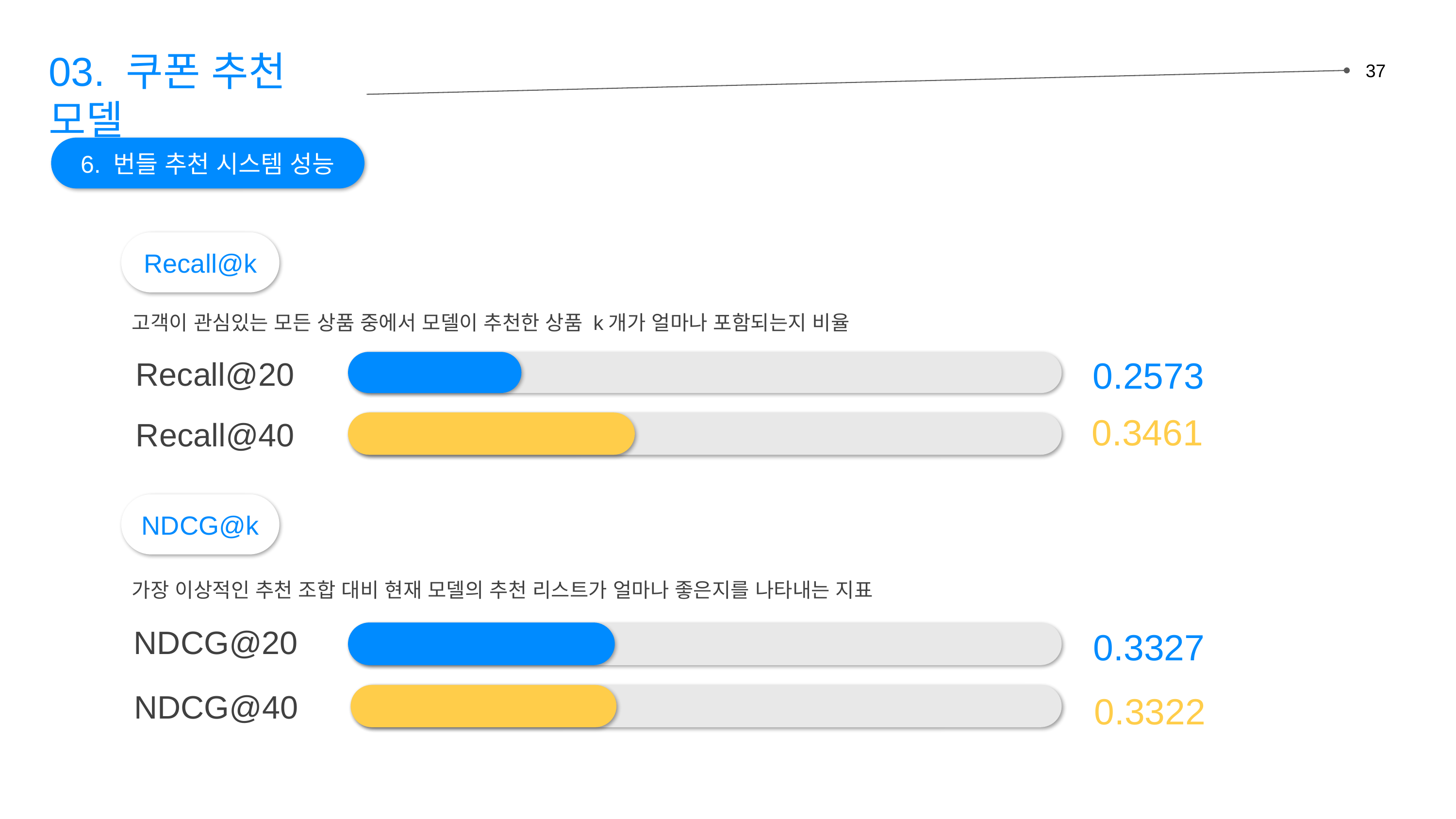

03. 쿠폰 추천 모델
37
6. 번들 추천 시스템 성능
Recall@k
고객이 관심있는 모든 상품 중에서 모델이 추천한 상품 k개가 얼마나 포함되는지 비율
0.2573
Recall@20

0.3461
Recall@40

NDCG@k
가장 이상적인 추천 조합 대비 현재 모델의 추천 리스트가 얼마나 좋은지를 나타내는 지표
NDCG@20
0.3327

NDCG@40

0.3322